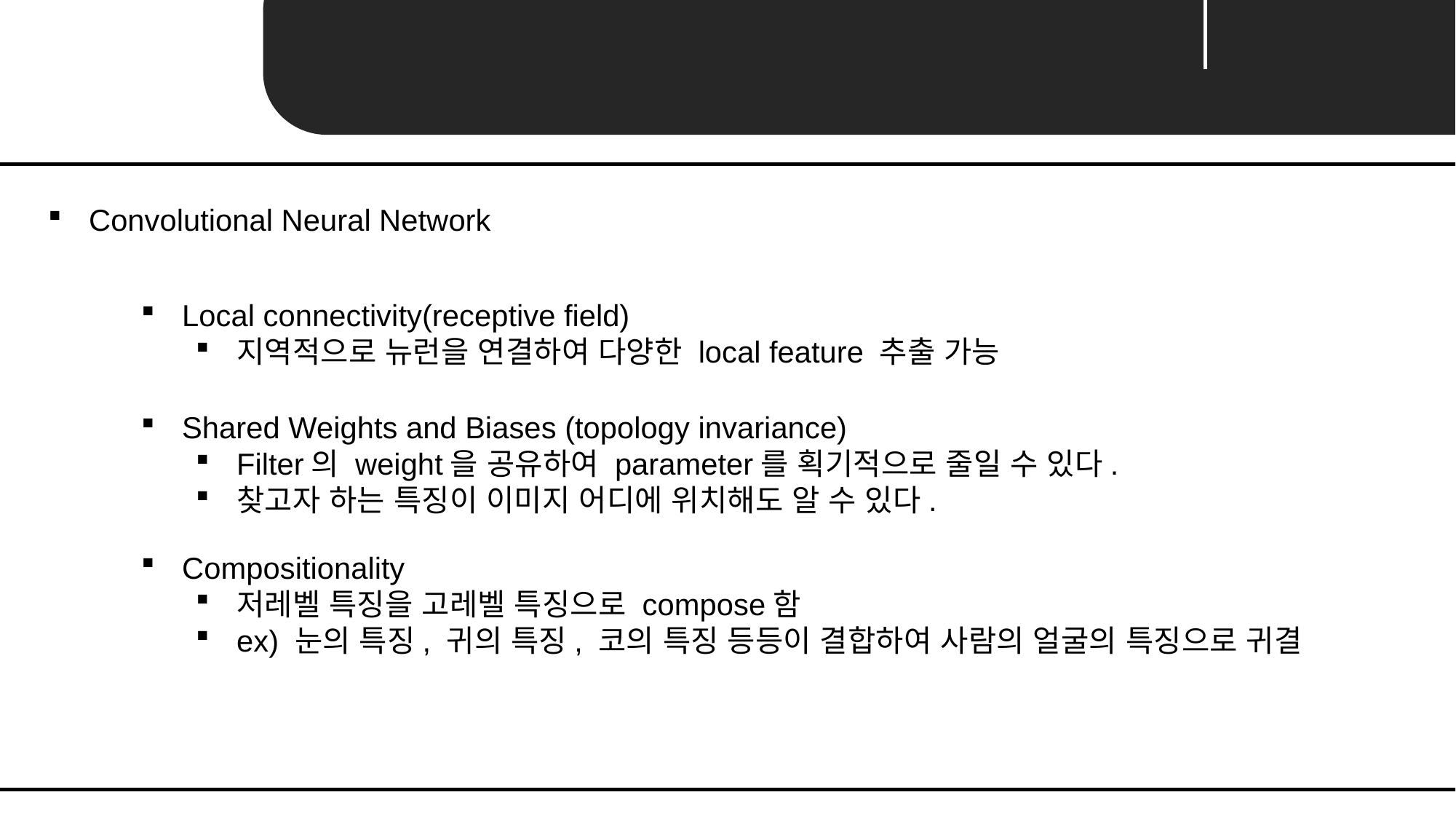

Unit  02 ㅣ  Layers in CNN
Convolutional Neural Network
Local connectivity(receptive field)
지역적으로 뉴런을 연결하여 다양한 local feature 추출 가능
Shared Weights and Biases (topology invariance)
Filter의 weight을 공유하여 parameter를 획기적으로 줄일 수 있다.
찾고자 하는 특징이 이미지 어디에 위치해도 알 수 있다.
Compositionality
저레벨 특징을 고레벨 특징으로 compose함
ex) 눈의 특징, 귀의 특징, 코의 특징 등등이 결합하여 사람의 얼굴의 특징으로 귀결